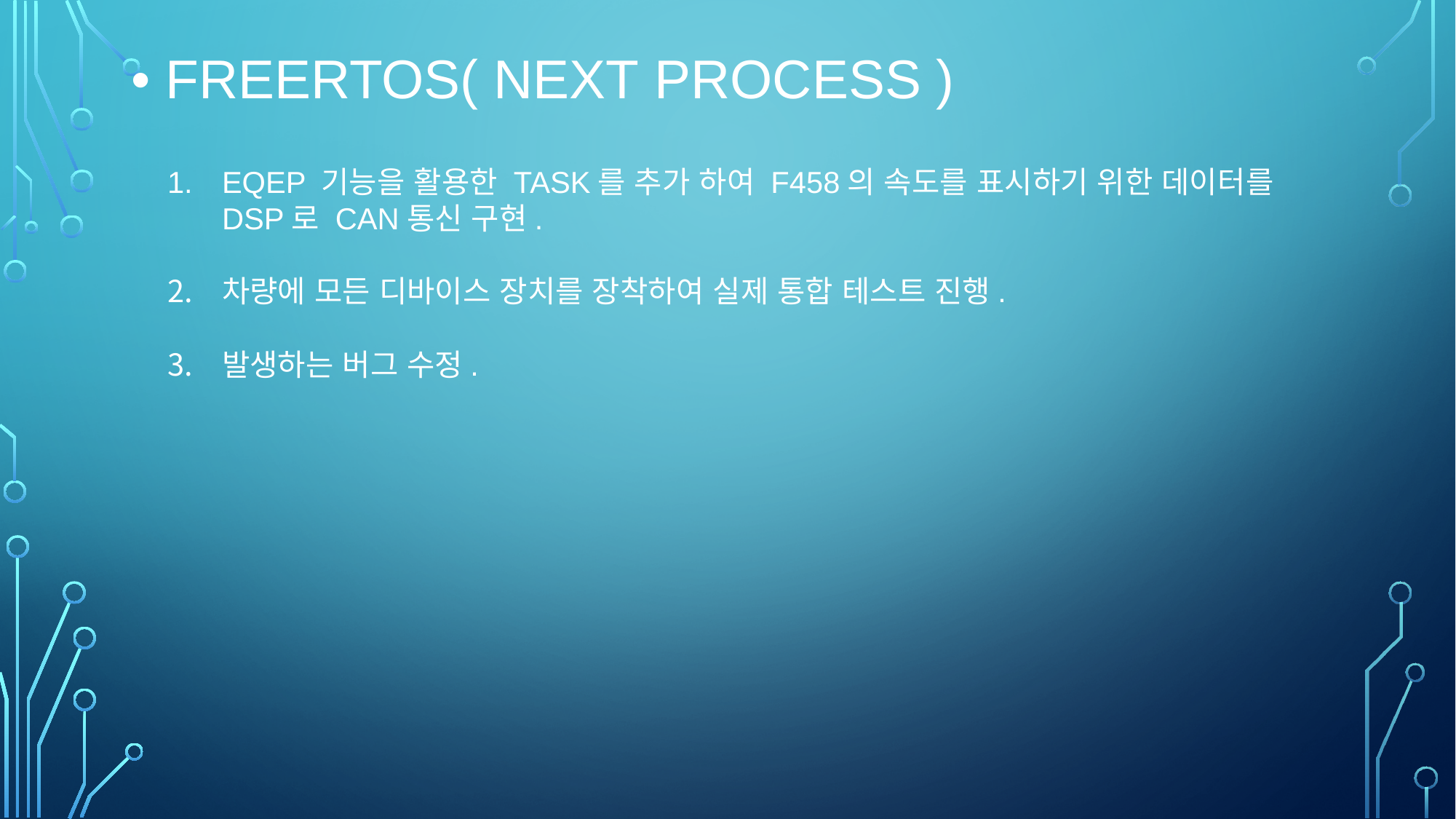

• Freertos( NEXT PROCESS )
EQEP 기능을 활용한 TASK를 추가 하여 F458의 속도를 표시하기 위한 데이터를 DSP로 CAN통신 구현.

차량에 모든 디바이스 장치를 장착하여 실제 통합 테스트 진행.

발생하는 버그 수정.